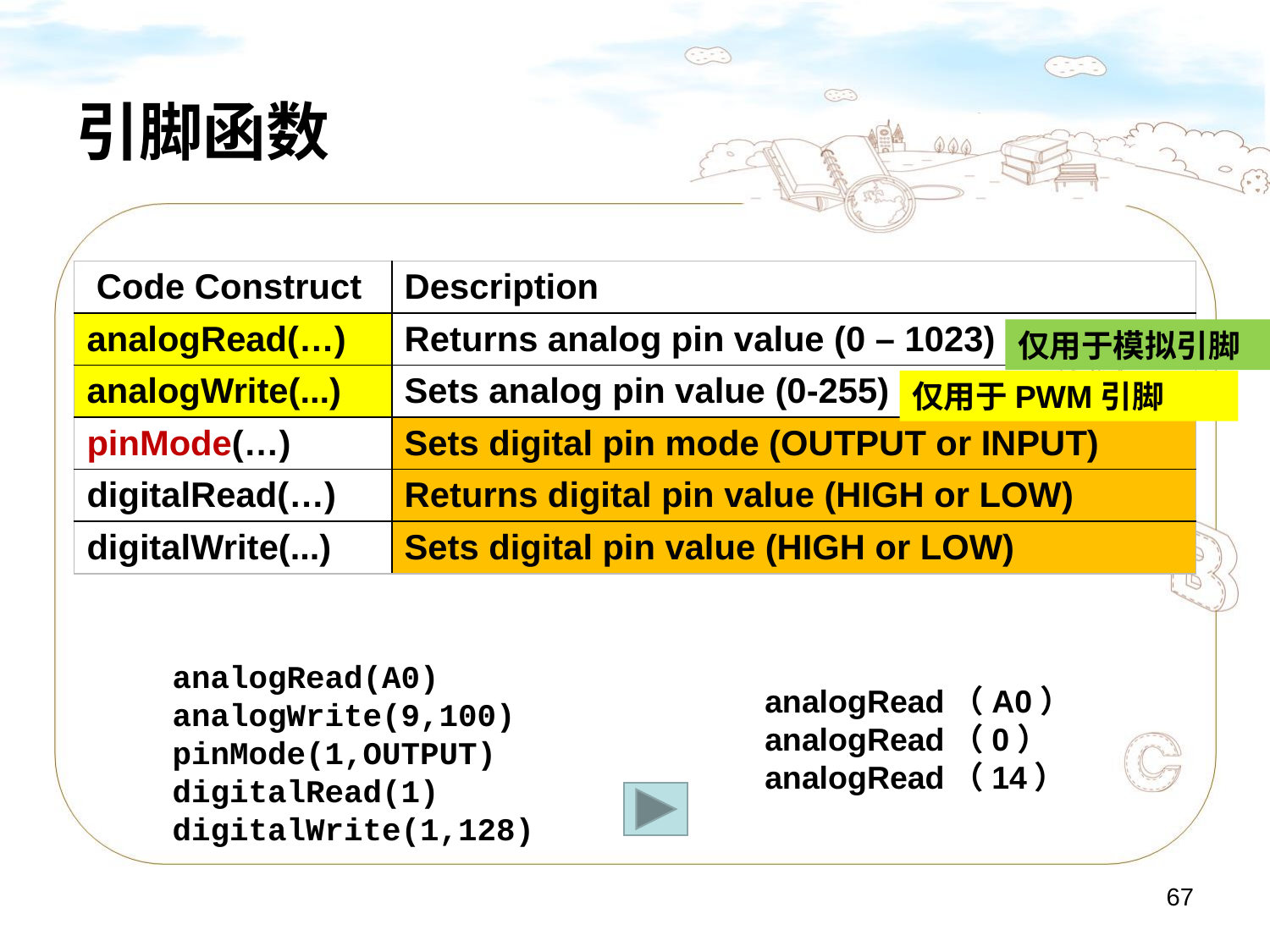

# 引脚函数
| Code Construct | Description |
| --- | --- |
| analogRead(…) | Returns analog pin value (0 – 1023) |
| analogWrite(...) | Sets analog pin value (0-255) |
| pinMode(…) | Sets digital pin mode (OUTPUT or INPUT) |
| digitalRead(…) | Returns digital pin value (HIGH or LOW) |
| digitalWrite(...) | Sets digital pin value (HIGH or LOW) |
仅用于模拟引脚
仅用于PWM引脚
analogRead(A0)
analogWrite(9,100)
pinMode(1,OUTPUT)
digitalRead(1)
digitalWrite(1,128)
analogRead（A0）
analogRead（0）
analogRead（14）

67